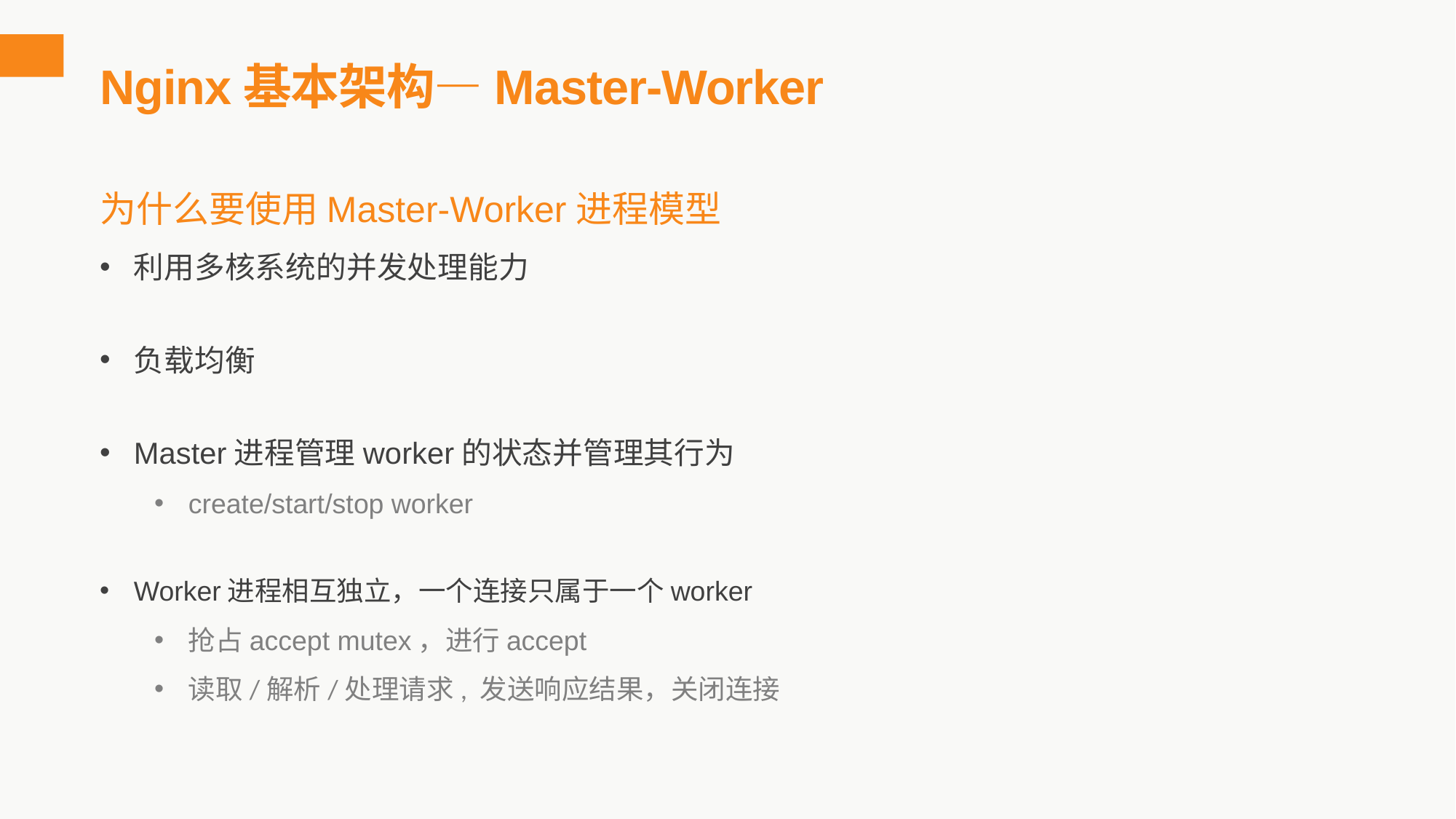

# Nginx基本架构—Master-Worker
为什么要使用Master-Worker进程模型
利用多核系统的并发处理能力

负载均衡

Master进程管理worker的状态并管理其行为
create/start/stop worker

Worker进程相互独立，一个连接只属于一个worker
抢占accept mutex，进行accept
读取/解析/处理请求, 发送响应结果，关闭连接